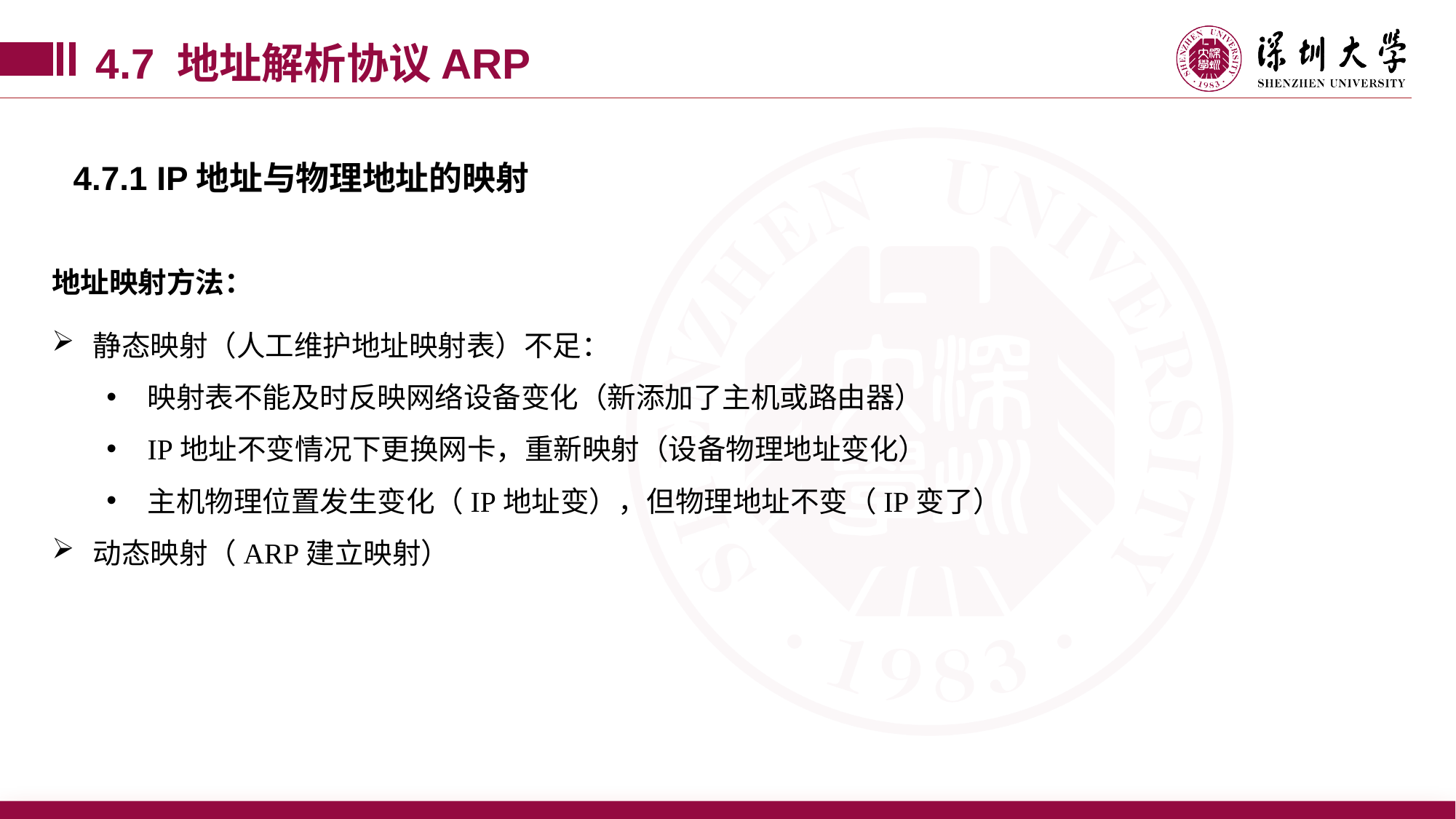

4.7 地址解析协议ARP

4.7.1 IP地址与物理地址的映射
地址映射方法：
静态映射（人工维护地址映射表）不足：
映射表不能及时反映网络设备变化（新添加了主机或路由器）
IP地址不变情况下更换网卡，重新映射（设备物理地址变化）
主机物理位置发生变化（IP地址变），但物理地址不变（IP变了）
动态映射（ARP建立映射）